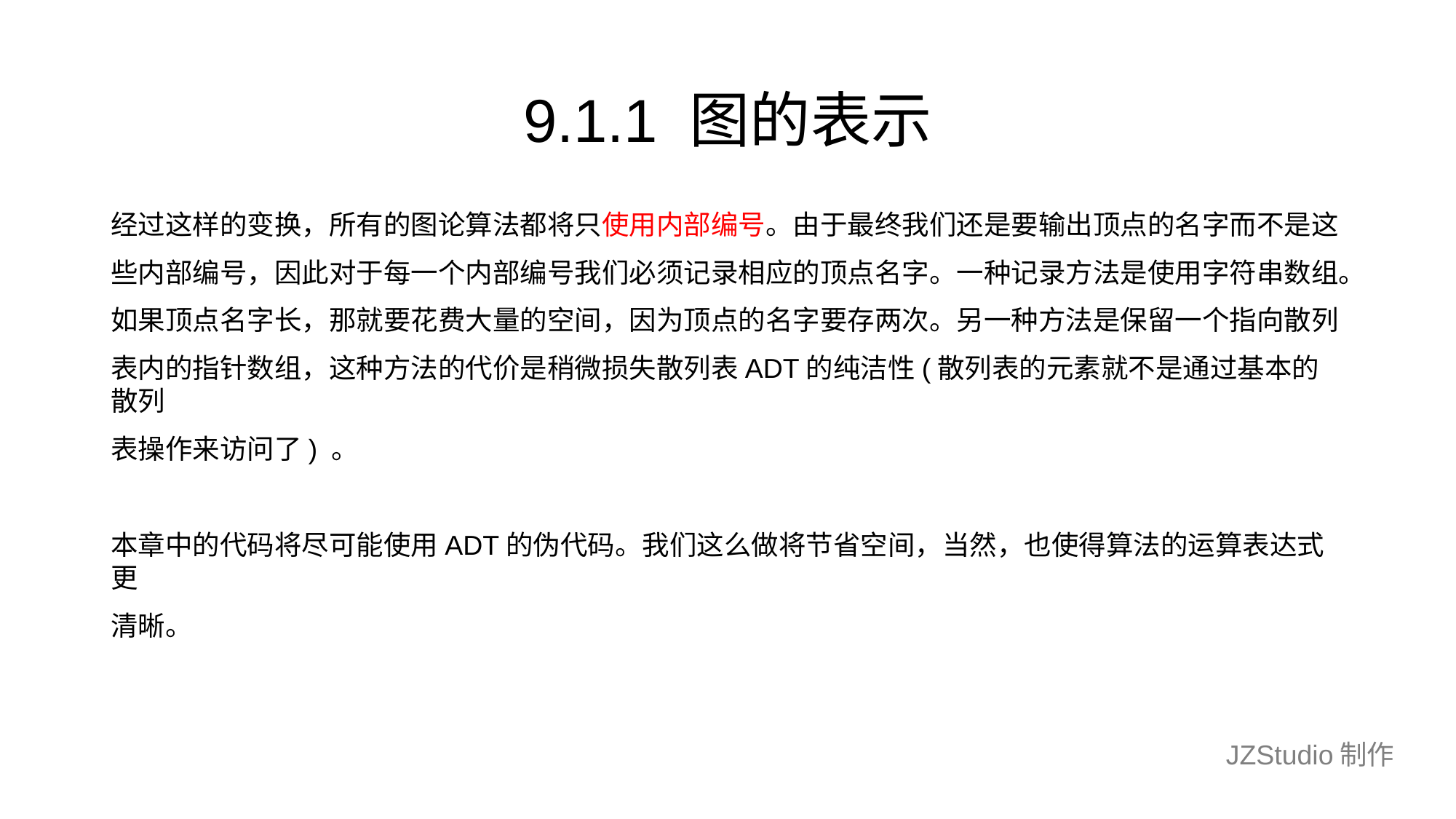

# 9.1.1 图的表示
经过这样的变换，所有的图论算法都将只使用内部编号。由于最终我们还是要输出顶点的名字而不是这
些内部编号，因此对于每一个内部编号我们必须记录相应的顶点名字。一种记录方法是使用字符串数组。
如果顶点名字长，那就要花费大量的空间，因为顶点的名字要存两次。另一种方法是保留一个指向散列
表内的指针数组，这种方法的代价是稍微损失散列表ADT的纯洁性(散列表的元素就不是通过基本的散列
表操作来访问了) 。

本章中的代码将尽可能使用ADT的伪代码。我们这么做将节省空间，当然，也使得算法的运算表达式更
清晰。